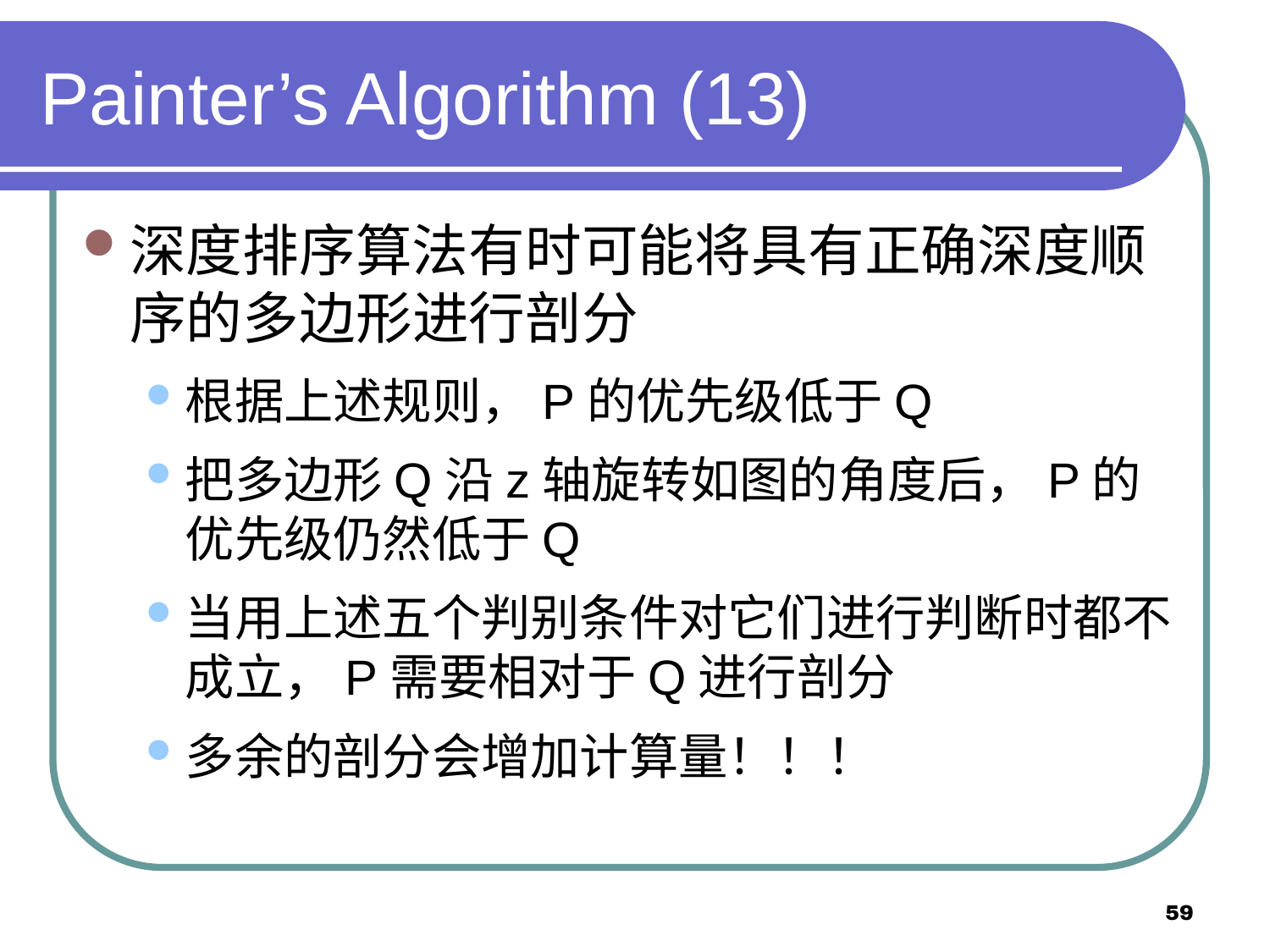

# Painter’s Algorithm (13)
深度排序算法有时可能将具有正确深度顺序的多边形进行剖分
根据上述规则，P的优先级低于Q
把多边形Q沿z轴旋转如图的角度后，P的优先级仍然低于Q
当用上述五个判别条件对它们进行判断时都不成立，P需要相对于Q进行剖分
多余的剖分会增加计算量！！！
59